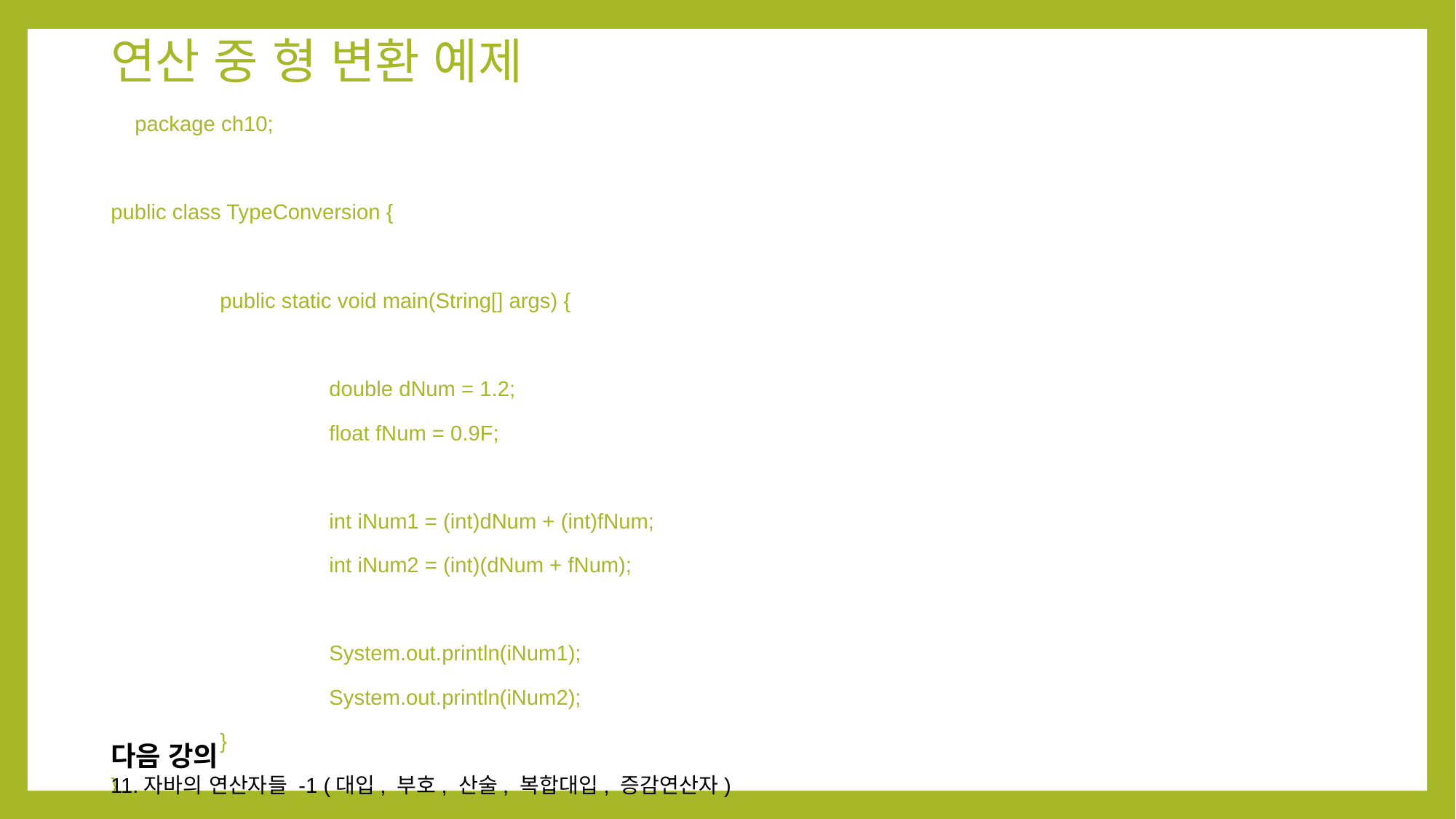

# 연산 중 형 변환 예제
    package ch10;

public class TypeConversion {

	public static void main(String[] args) {

		double dNum = 1.2;
		float fNum = 0.9F;

		int iNum1 = (int)dNum + (int)fNum;
		int iNum2 = (int)(dNum + fNum);

		System.out.println(iNum1);
		System.out.println(iNum2);
	}
}
다음 강의
11.자바의 연산자들 -1 (대입, 부호, 산술, 복합대입, 증감연산자)